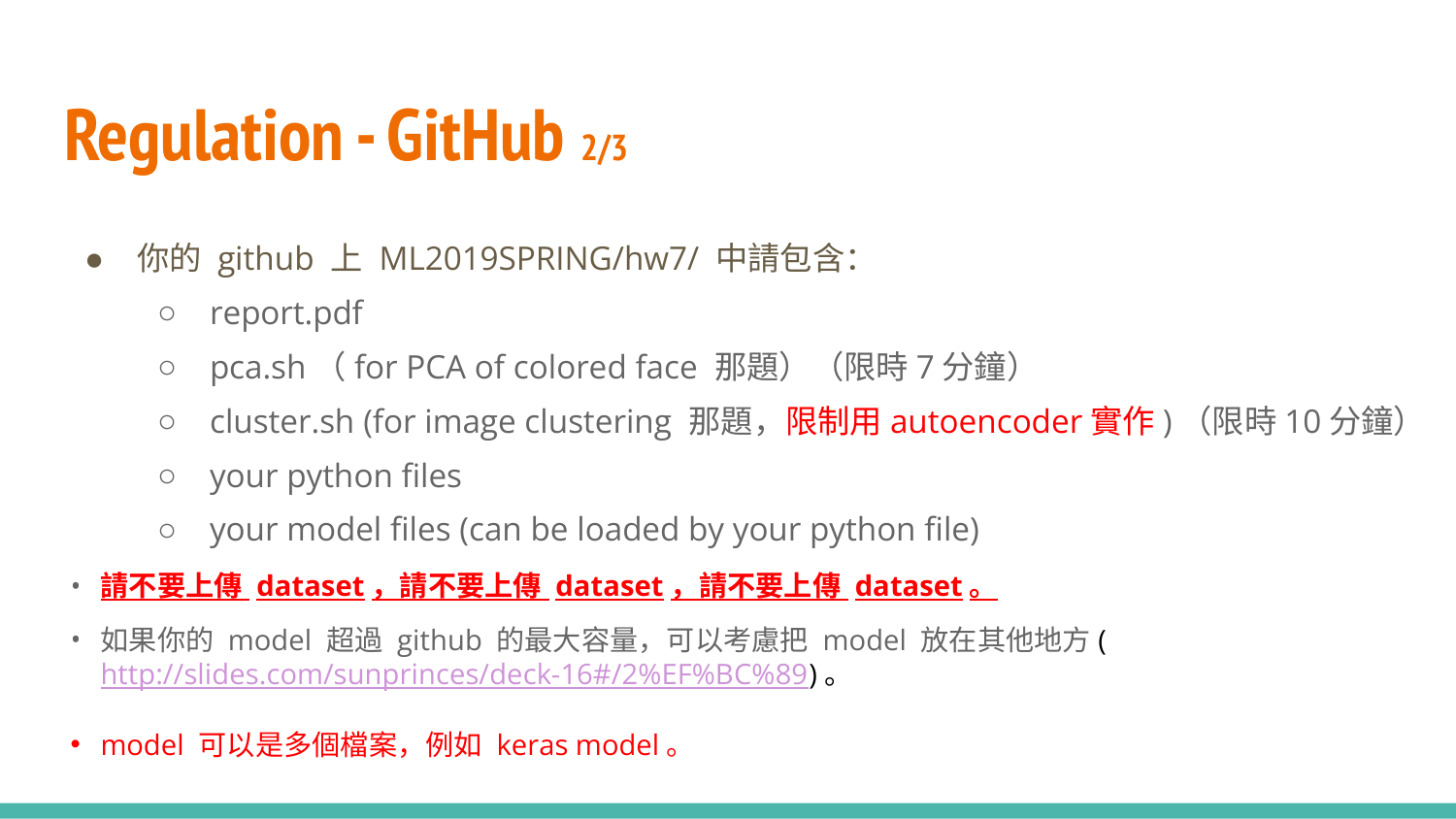

# Regulation - GitHub 2/3
你的 github 上 ML2019SPRING/hw7/ 中請包含：
report.pdf
pca.sh（for PCA of colored face 那題）（限時7分鐘）
cluster.sh (for image clustering 那題，限制用autoencoder實作)（限時10分鐘）
your python files
your model files (can be loaded by your python file)
請不要上傳 dataset，請不要上傳 dataset，請不要上傳 dataset。
如果你的 model 超過 github 的最大容量，可以考慮把 model 放在其他地方(http://slides.com/sunprinces/deck-16#/2%EF%BC%89)。
model 可以是多個檔案，例如 keras model。